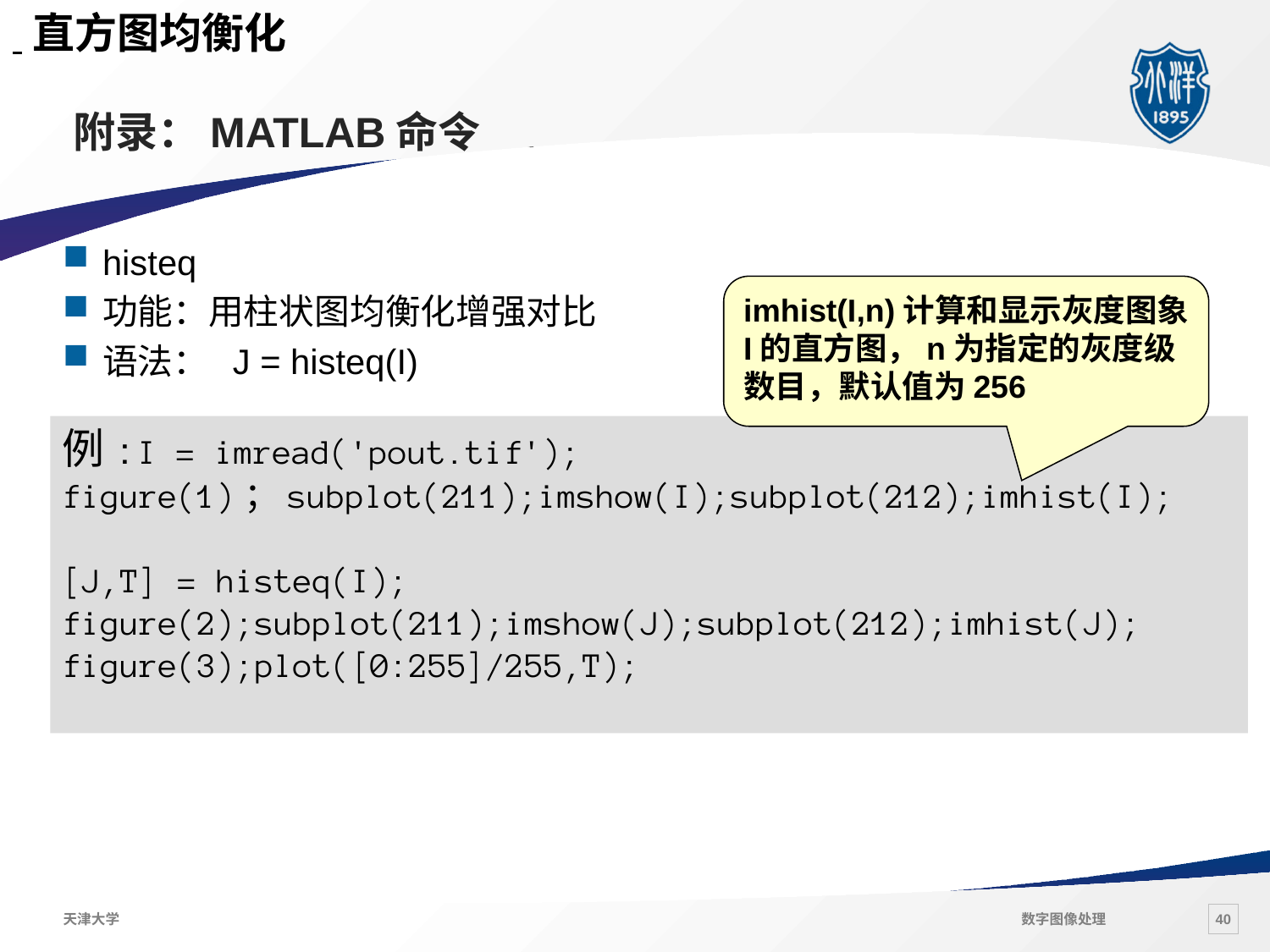

直方图均衡化
# 附录：MATLAB命令
histeq
功能：用柱状图均衡化增强对比
语法：  J = histeq(I)
imhist(I,n)计算和显示灰度图象I的直方图，n为指定的灰度级数目，默认值为256
例:I = imread('pout.tif');
figure(1)；subplot(211);imshow(I);subplot(212);imhist(I);

[J,T] = histeq(I);
figure(2);subplot(211);imshow(J);subplot(212);imhist(J);
figure(3);plot([0:255]/255,T);